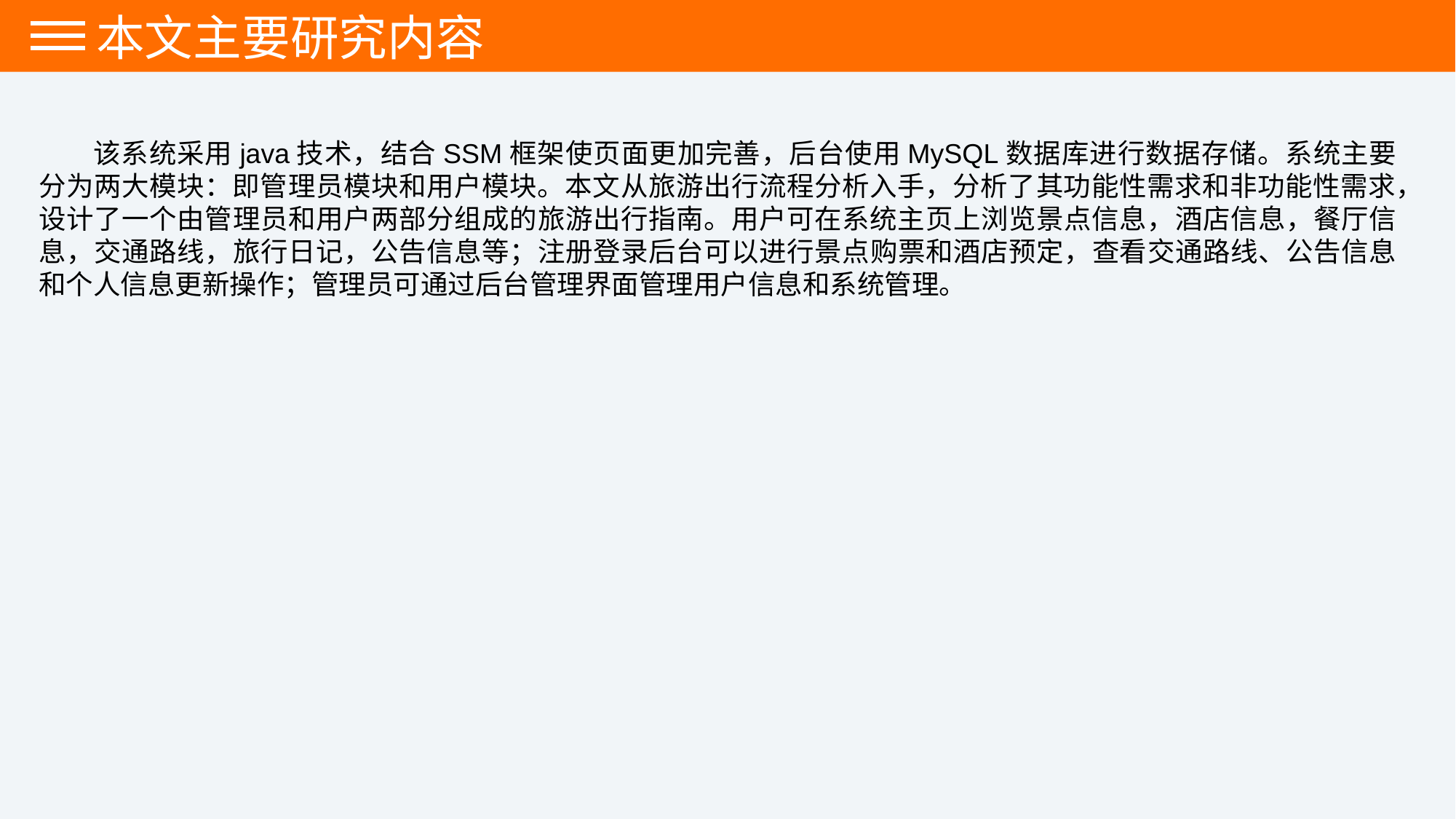

本文主要研究内容
该系统采用java技术，结合SSM框架使页面更加完善，后台使用MySQL数据库进行数据存储。系统主要分为两大模块：即管理员模块和用户模块。本文从旅游出行流程分析入手，分析了其功能性需求和非功能性需求，设计了一个由管理员和用户两部分组成的旅游出行指南。用户可在系统主页上浏览景点信息，酒店信息，餐厅信息，交通路线，旅行日记，公告信息等；注册登录后台可以进行景点购票和酒店预定，查看交通路线、公告信息和个人信息更新操作；管理员可通过后台管理界面管理用户信息和系统管理。